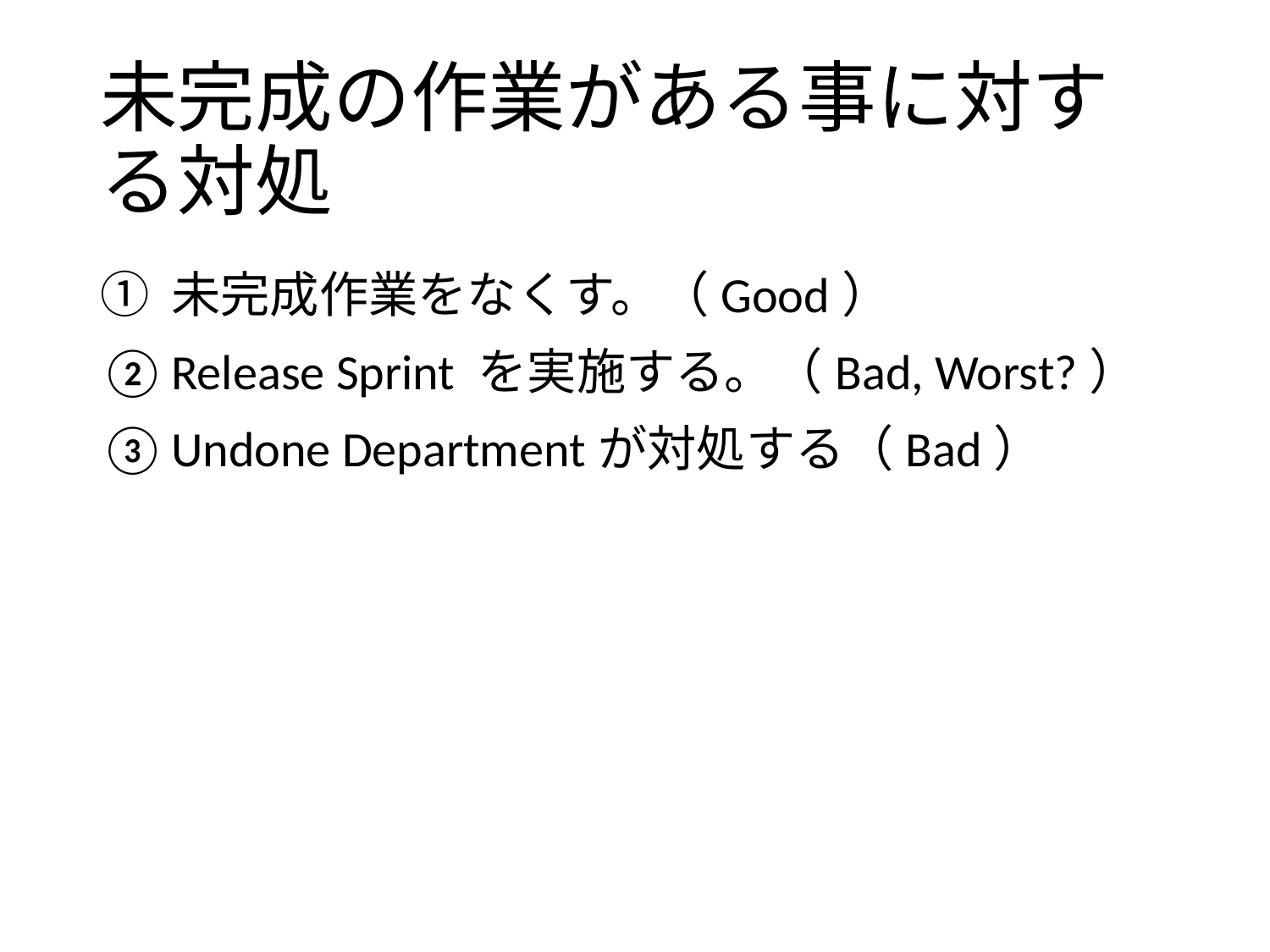

# 未完成の作業がある事に対する対処
未完成作業をなくす。（Good）
Release Sprint を実施する。（Bad, Worst?）
Undone Departmentが対処する（Bad）